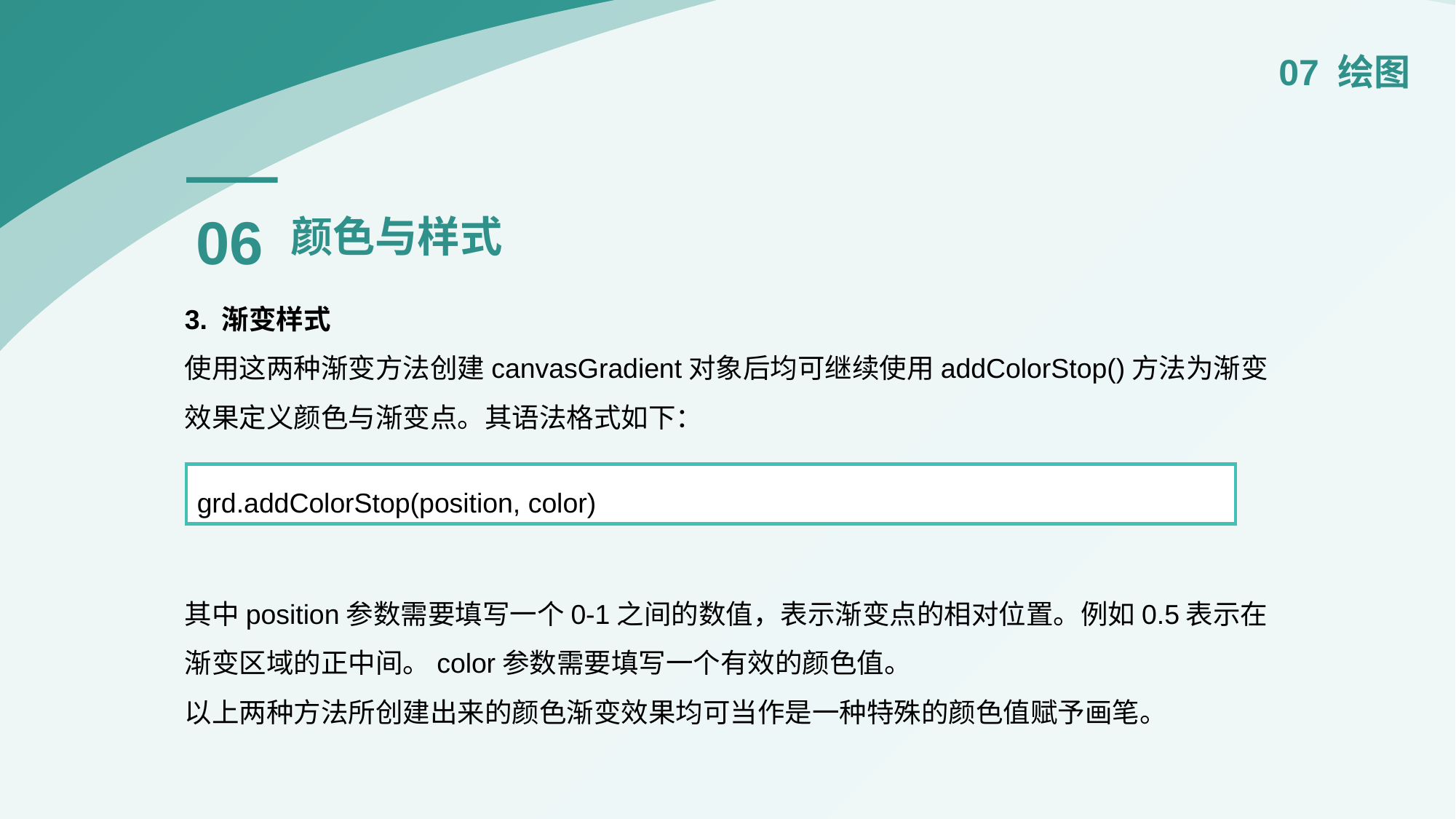

07 绘图
06

颜色与样式
3. 渐变样式
使用这两种渐变方法创建canvasGradient对象后均可继续使用addColorStop()方法为渐变效果定义颜色与渐变点。其语法格式如下：

其中position参数需要填写一个0-1之间的数值，表示渐变点的相对位置。例如0.5表示在渐变区域的正中间。color参数需要填写一个有效的颜色值。
以上两种方法所创建出来的颜色渐变效果均可当作是一种特殊的颜色值赋予画笔。
grd.addColorStop(position, color)